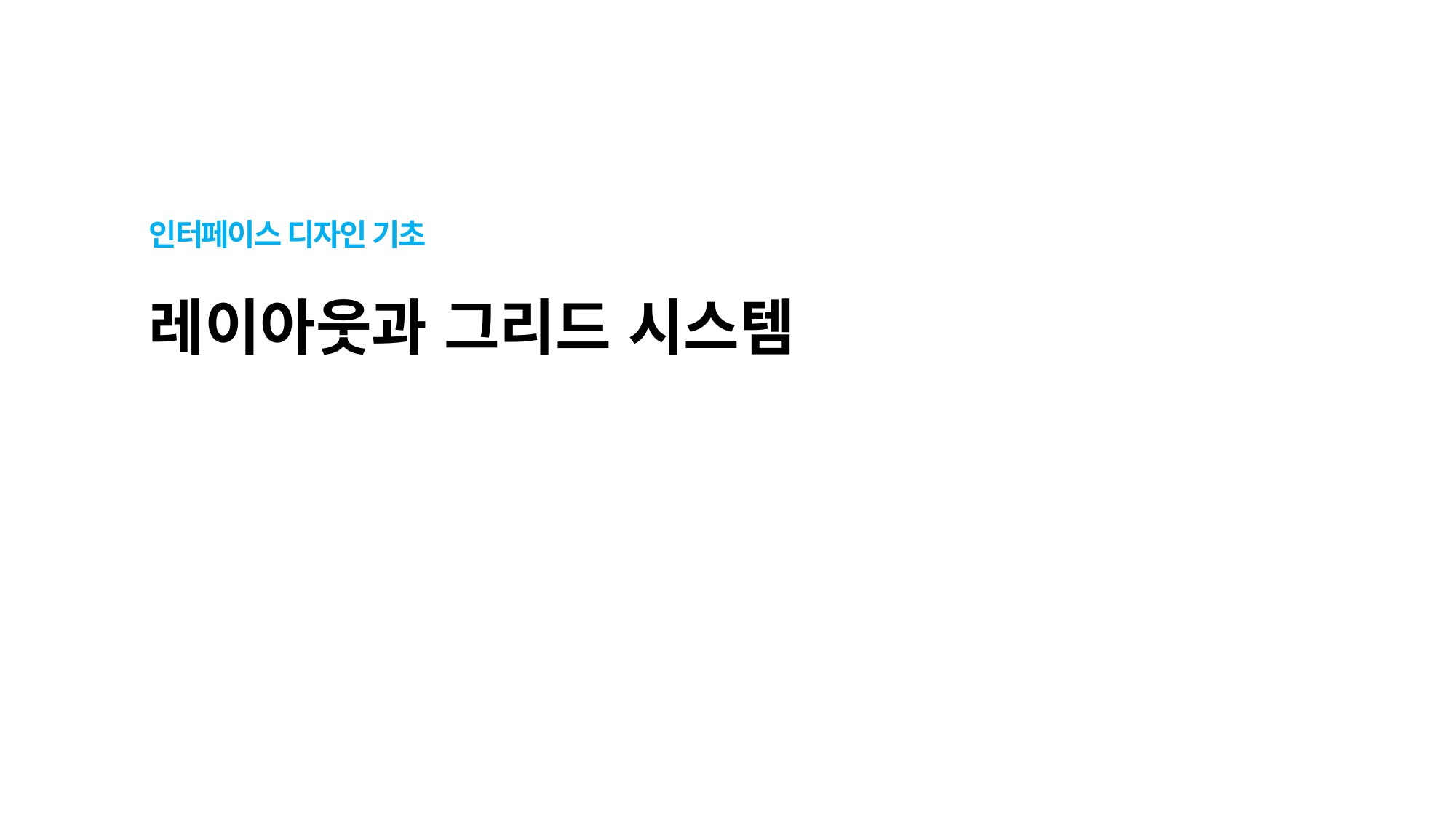

인터페이스 디자인 기초
# 레이아웃과 그리드 시스템